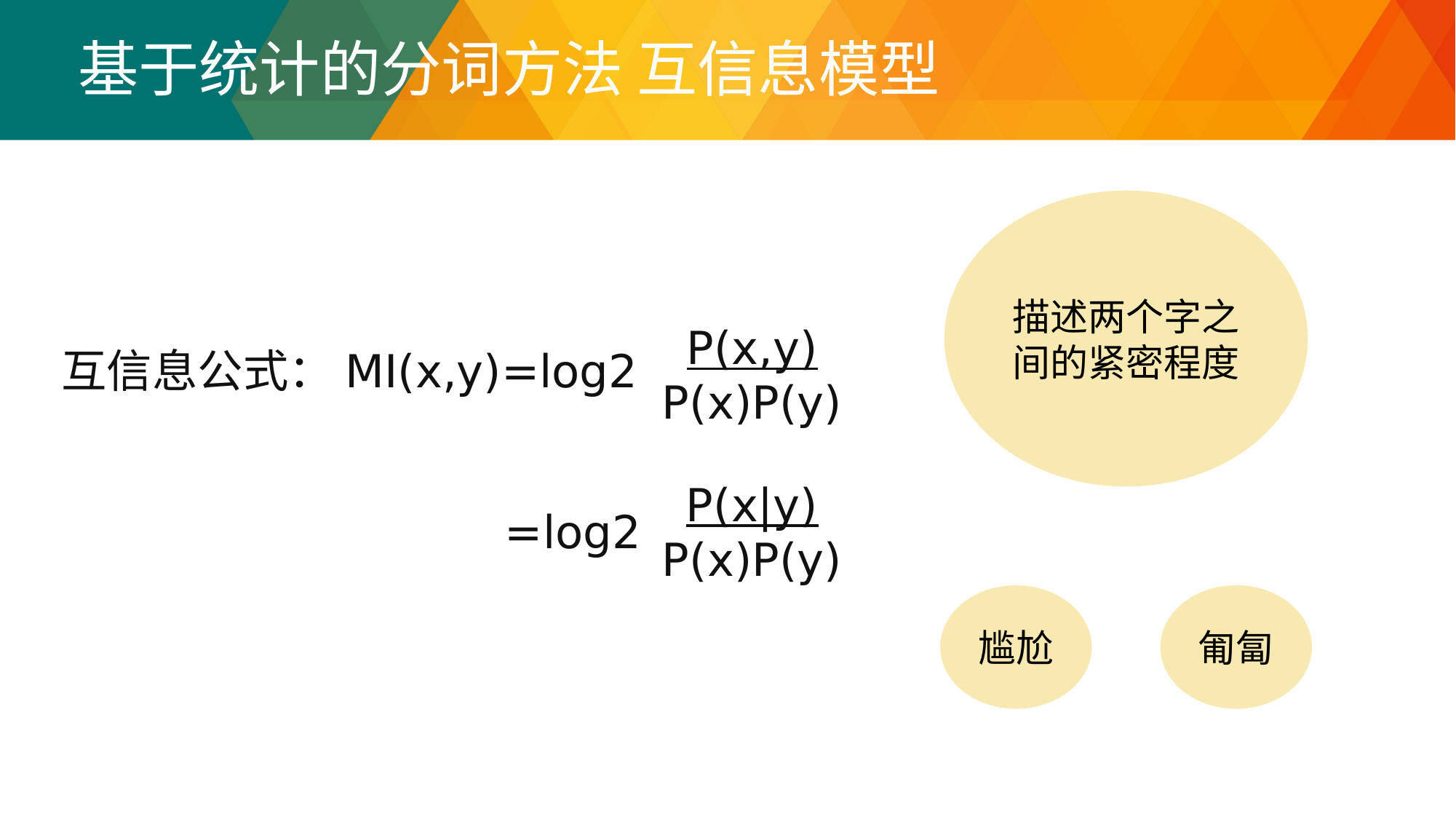

基于统计的分词方法 互信息模型
描述两个字之间的紧密程度
P(x,y)
P(x)P(y)
互信息公式：MI(x,y)=log2
P(x|y)
P(x)P(y)
=log2
尴尬
匍匐